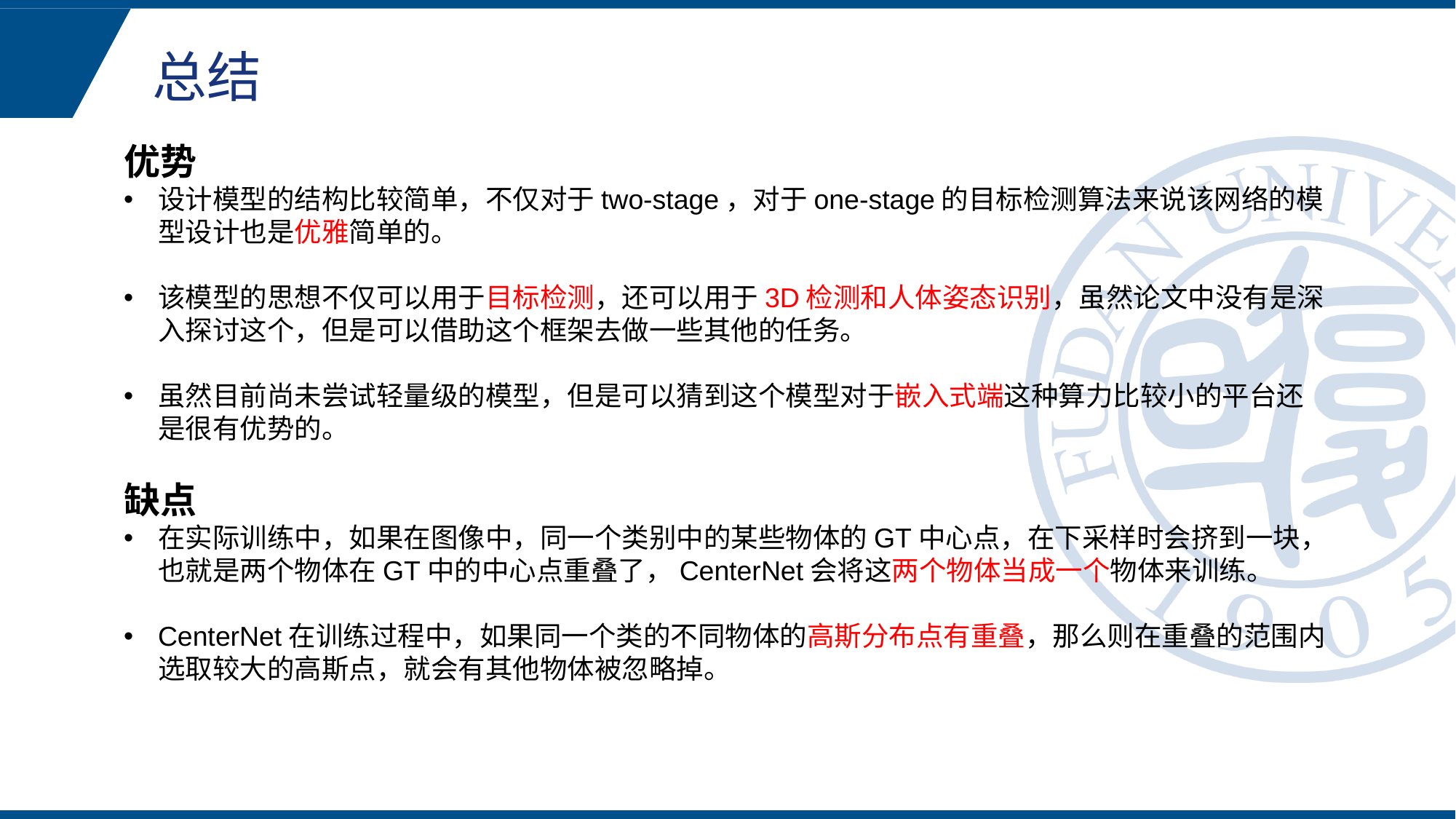

总结

优势
设计模型的结构比较简单，不仅对于two-stage，对于one-stage的目标检测算法来说该网络的模型设计也是优雅简单的。

该模型的思想不仅可以用于目标检测，还可以用于3D检测和人体姿态识别，虽然论文中没有是深入探讨这个，但是可以借助这个框架去做一些其他的任务。

虽然目前尚未尝试轻量级的模型，但是可以猜到这个模型对于嵌入式端这种算力比较小的平台还是很有优势的。

缺点
在实际训练中，如果在图像中，同一个类别中的某些物体的GT中心点，在下采样时会挤到一块，也就是两个物体在GT中的中心点重叠了，CenterNet会将这两个物体当成一个物体来训练。

CenterNet在训练过程中，如果同一个类的不同物体的高斯分布点有重叠，那么则在重叠的范围内选取较大的高斯点，就会有其他物体被忽略掉。